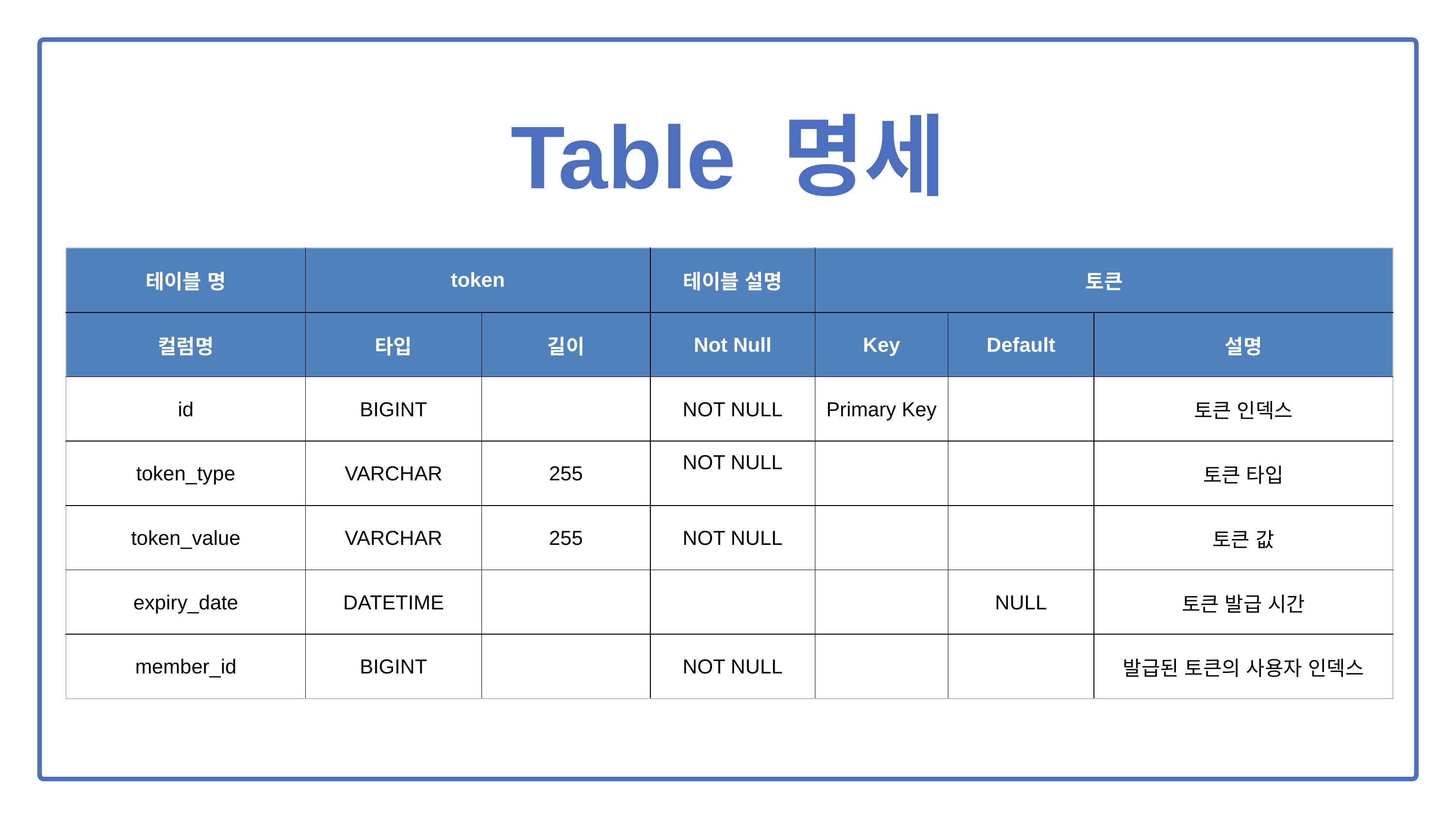

Table 명세
| 테이블 명 | token | URI | 테이블 설명 | 토큰 |  |  |
| --- | --- | --- | --- | --- | --- | --- |
| 컬럼명 | 타입 | 길이 | Not Null | Key | Default | 설명 |
| id | BIGINT |  | NOT NULL | Primary Key |  | 토큰 인덱스 |
| token\_type | VARCHAR | 255 | NOT NULL |  |  | 토큰 타입 |
| token\_value | VARCHAR | 255 | NOT NULL |  |  | 토큰 값 |
| expiry\_date | DATETIME |  |  |  | NULL | 토큰 발급 시간 |
| member\_id | BIGINT |  | NOT NULL |  |  | 발급된 토큰의 사용자 인덱스 |